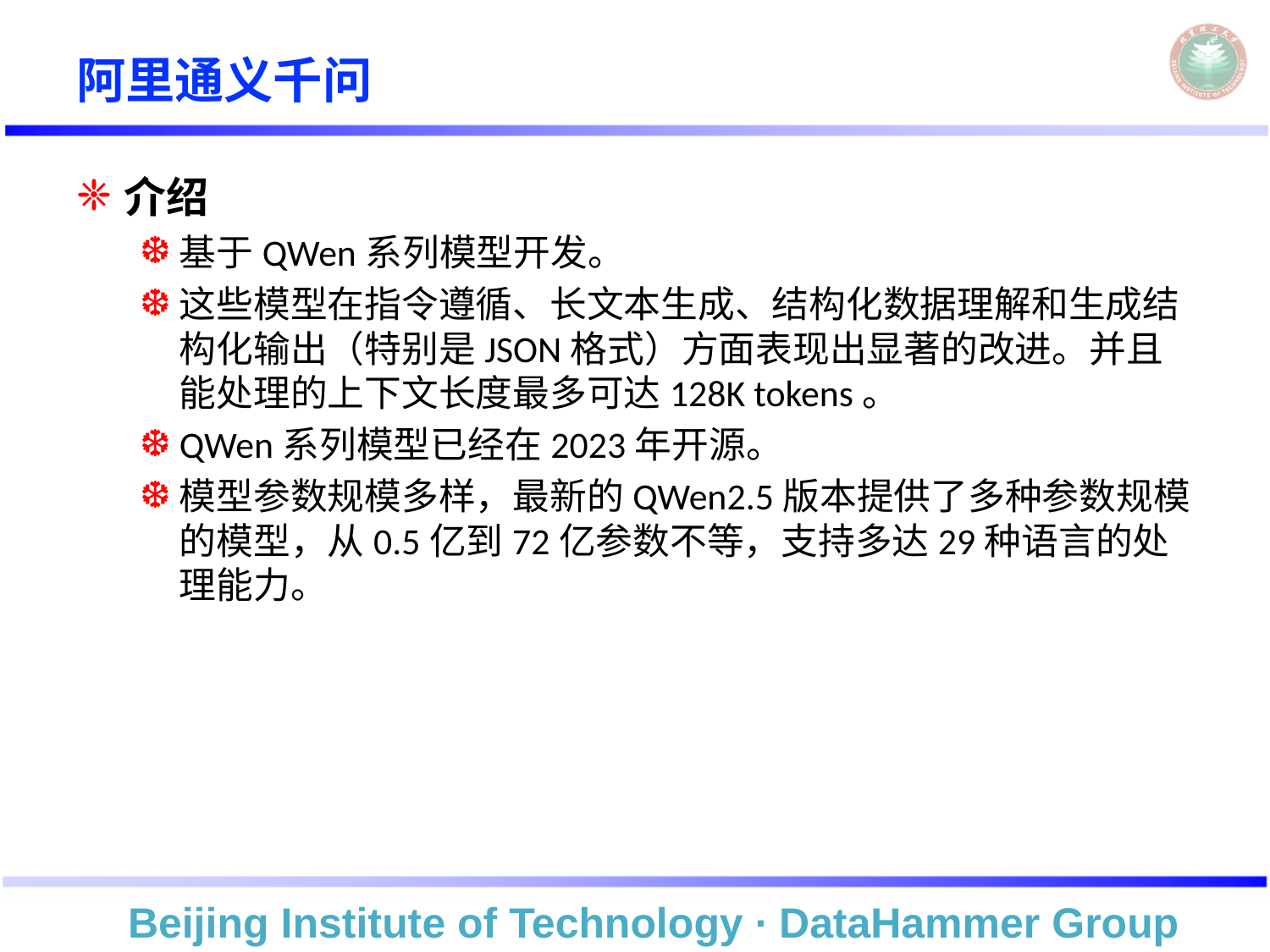

# 阿里通义千问
介绍
基于QWen系列模型开发。
这些模型在指令遵循、长文本生成、结构化数据理解和生成结构化输出（特别是JSON格式）方面表现出显著的改进。并且能处理的上下文长度最多可达128K tokens。
QWen系列模型已经在2023年开源。
模型参数规模多样，最新的QWen2.5版本提供了多种参数规模的模型，从0.5亿到72亿参数不等，支持多达29种语言的处理能力。